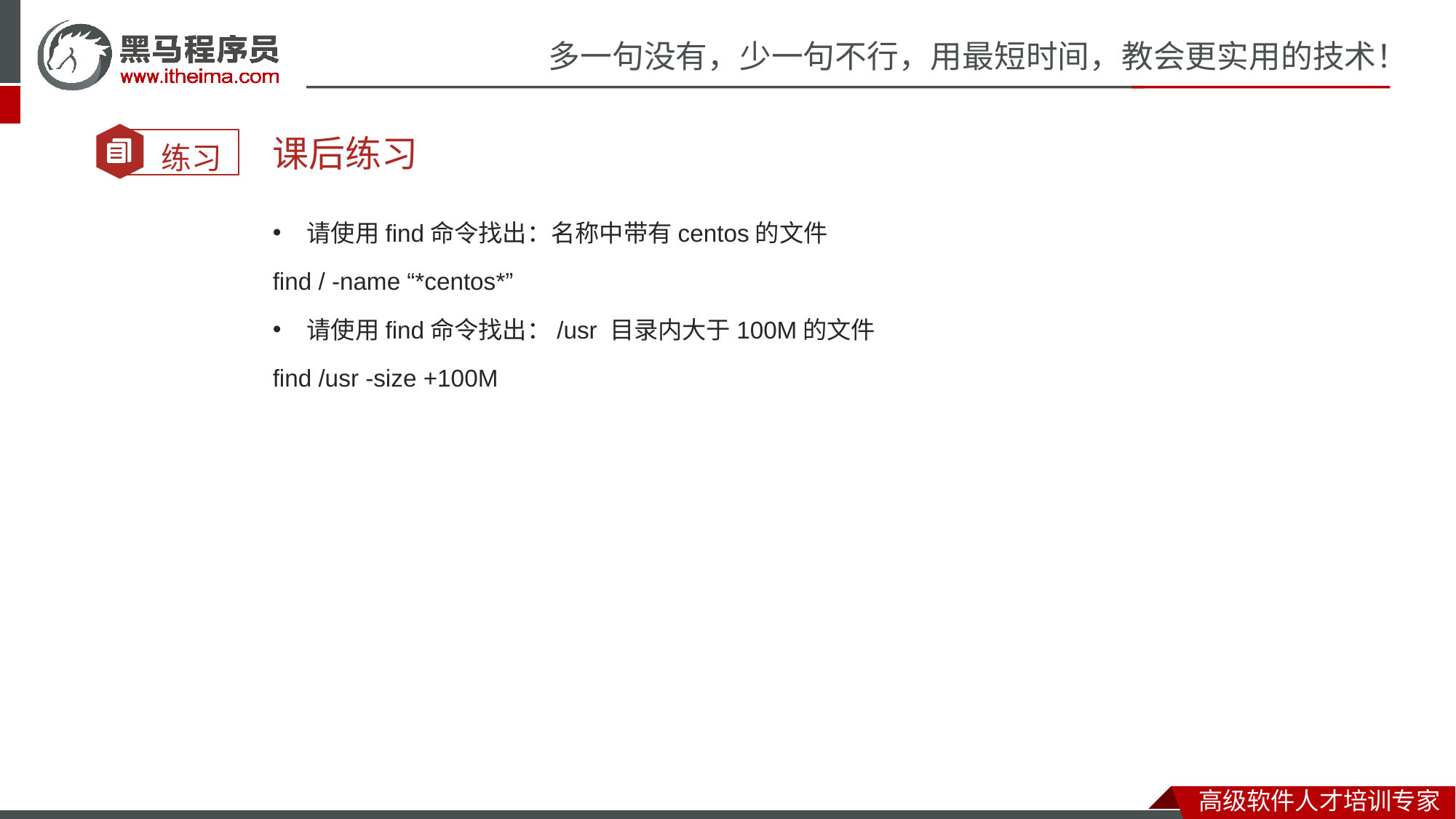

课后练习
请使用find命令找出：名称中带有centos的文件
find / -name “*centos*”
请使用find命令找出：/usr 目录内大于100M的文件
find /usr -size +100M